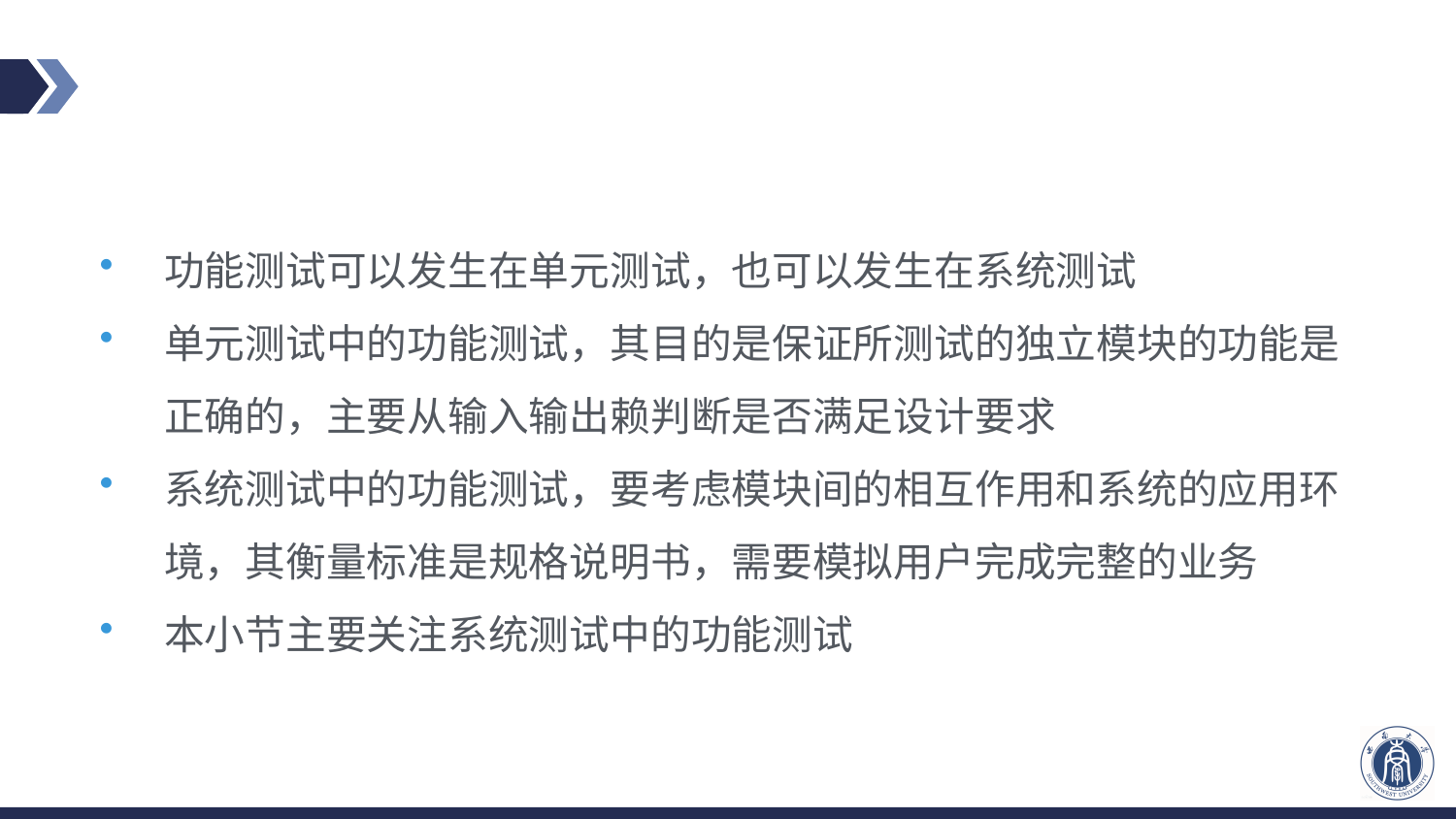

#
功能测试可以发生在单元测试，也可以发生在系统测试
单元测试中的功能测试，其目的是保证所测试的独立模块的功能是正确的，主要从输入输出赖判断是否满足设计要求
系统测试中的功能测试，要考虑模块间的相互作用和系统的应用环境，其衡量标准是规格说明书，需要模拟用户完成完整的业务
本小节主要关注系统测试中的功能测试